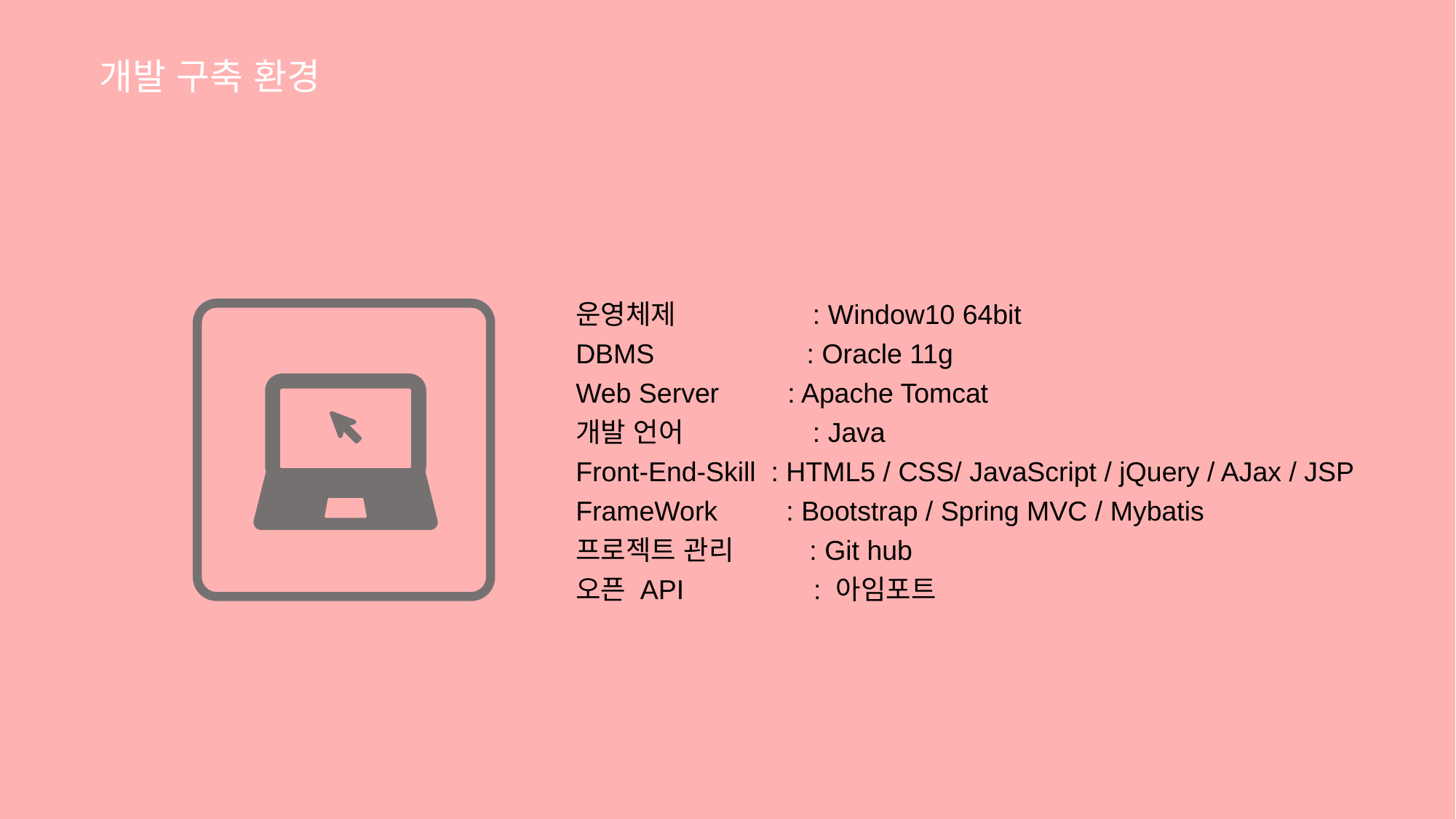

개발 구축 환경
운영체제                 : Window10 64bit
DBMS                    : Oracle 11g
Web Server         : Apache Tomcat
개발 언어                : Java
Front-End-Skill  : HTML5 / CSS/ JavaScript / jQuery / AJax / JSP
FrameWork         : Bootstrap / Spring MVC / Mybatis
프로젝트 관리         : Git hub
오픈 API                 : 아임포트